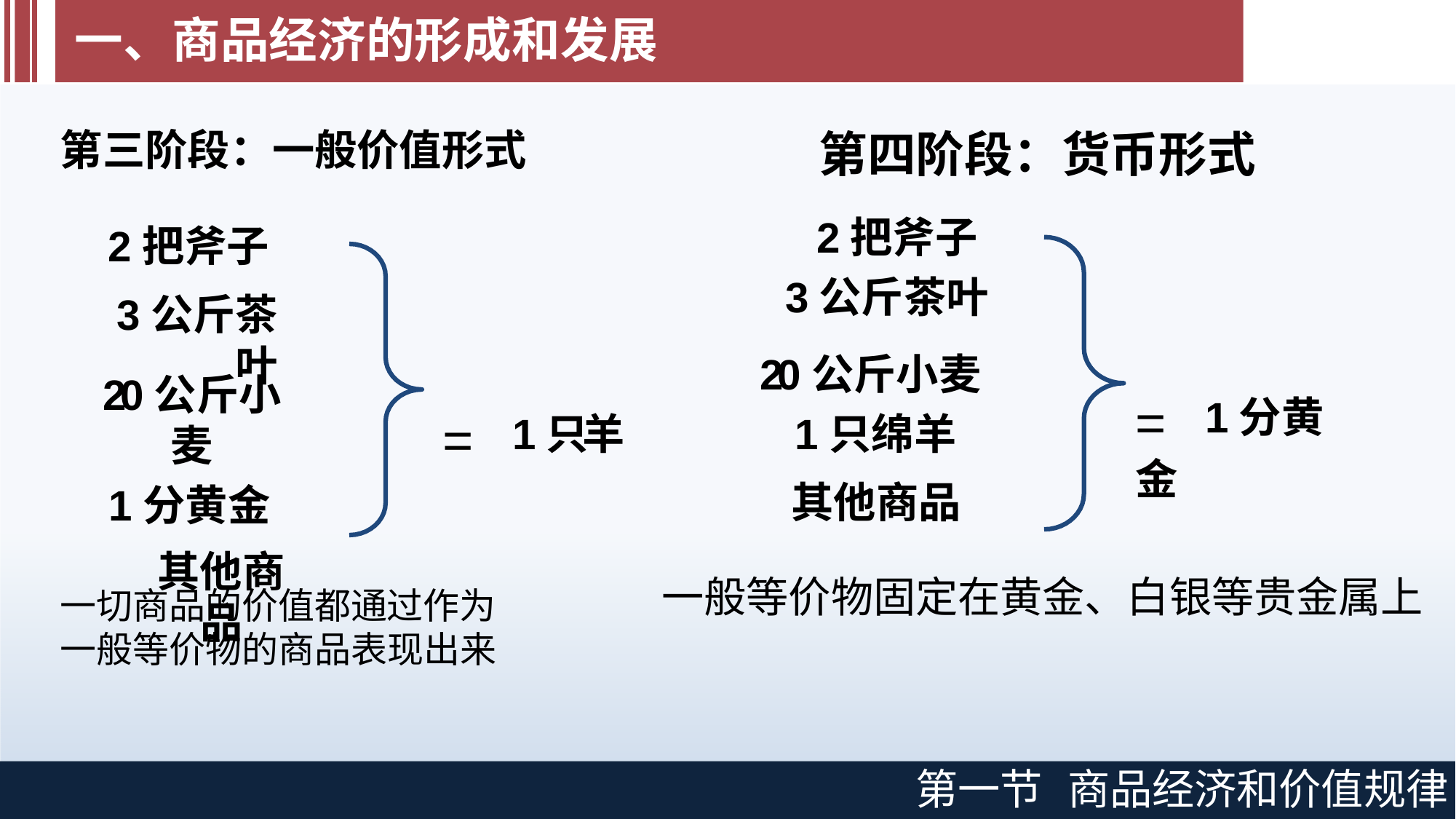

一、商品经济的形成和发展

# 第三阶段：一般价值形式
第四阶段：货币形式
2把斧子
3公斤茶叶
20公斤小麦
1只绵羊
其他商品
2把斧子
3公斤茶叶

=	1分黄金
=	1只羊
20公斤小麦
1分黄金
其他商品
一般等价物固定在黄金、白银等贵金属上
一切商品的价值都通过作为一般等价物的商品表现出来
第一节
商品经济和价值规律